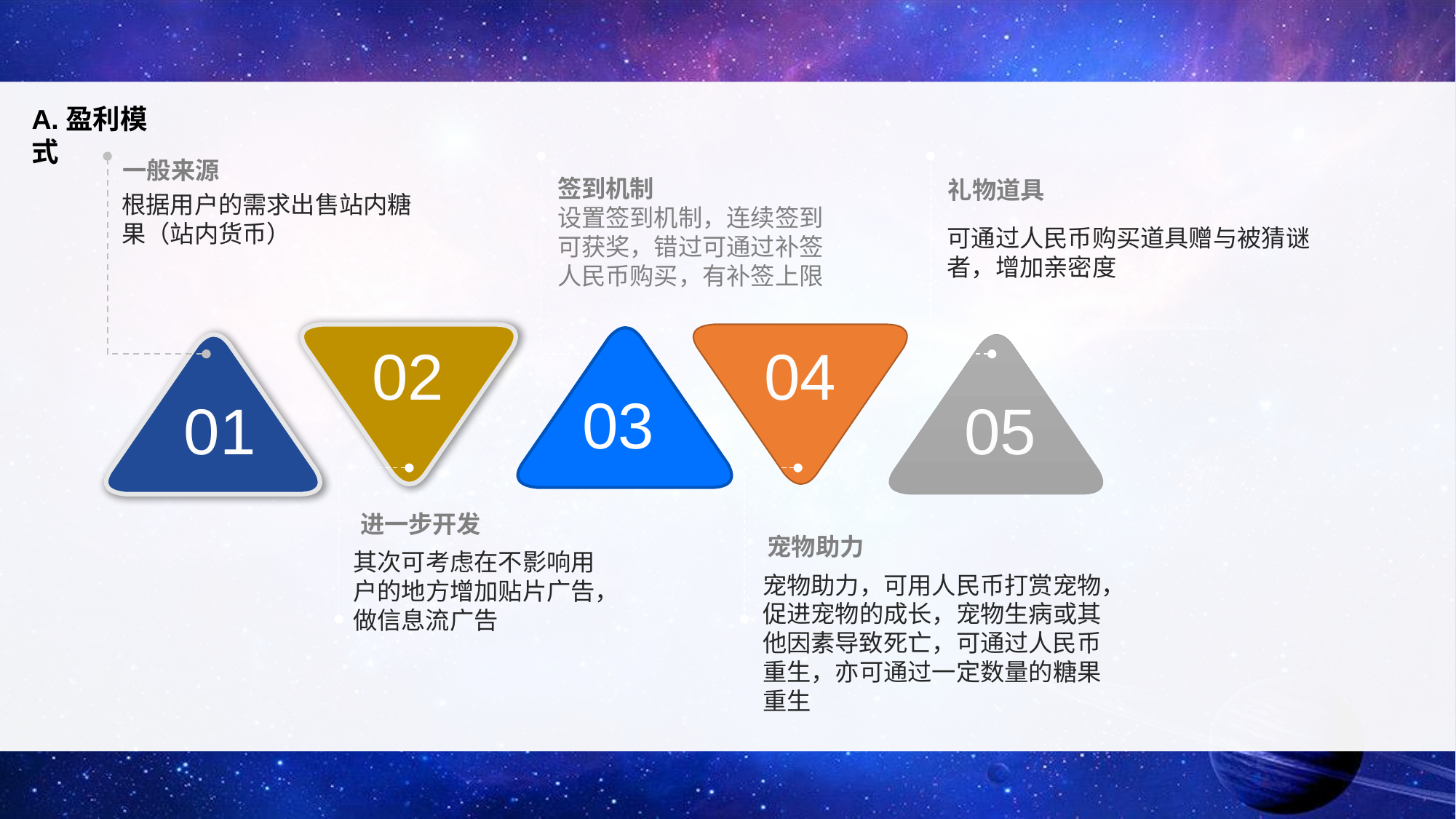

A.盈利模式
一般来源

签到机制
设置签到机制，连续签到可获奖，错过可通过补签人民币购买，有补签上限
礼物道具
根据用户的需求出售站内糖果（站内货币）
可通过人民币购买道具赠与被猜谜者，增加亲密度

02
04

01
03
05

进一步开发
宠物助力
其次可考虑在不影响用户的地方增加贴片广告，做信息流广告
宠物助力，可用人民币打赏宠物，促进宠物的成长，宠物生病或其他因素导致死亡，可通过人民币重生，亦可通过一定数量的糖果重生

03